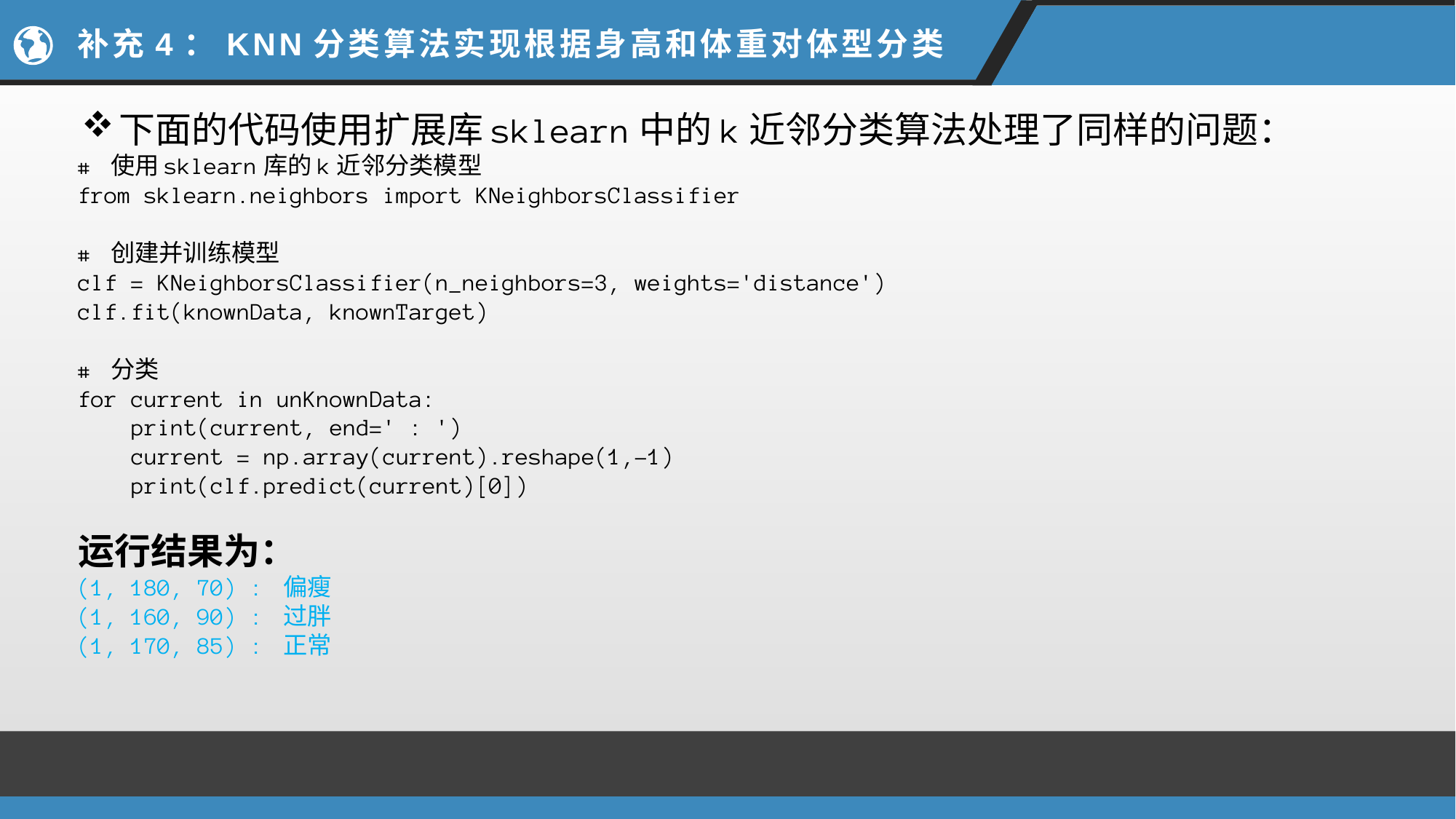

# 补充4：KNN分类算法实现根据身高和体重对体型分类

下面的代码使用扩展库sklearn中的k近邻分类算法处理了同样的问题：
# 使用sklearn库的k近邻分类模型
from sklearn.neighbors import KNeighborsClassifier

# 创建并训练模型
clf = KNeighborsClassifier(n_neighbors=3, weights='distance')
clf.fit(knownData, knownTarget)

# 分类
for current in unKnownData:
    print(current, end=' : ')
    current = np.array(current).reshape(1,-1)
    print(clf.predict(current)[0])

运行结果为：
(1, 180, 70) : 偏瘦
(1, 160, 90) : 过胖
(1, 170, 85) : 正常